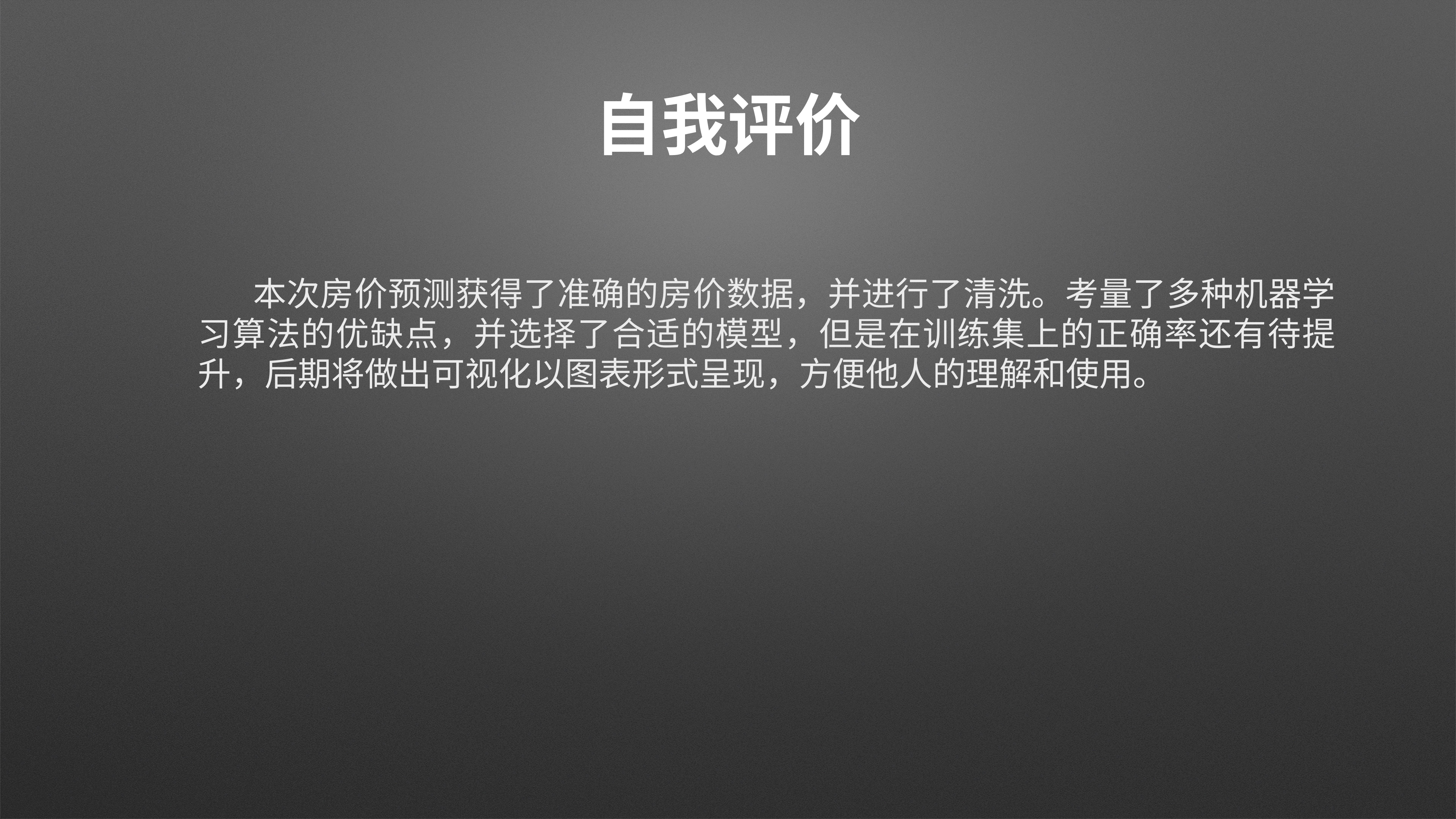

# 自我评价
	本次房价预测获得了准确的房价数据，并进行了清洗。考量了多种机器学习算法的优缺点，并选择了合适的模型，但是在训练集上的正确率还有待提升，后期将做出可视化以图表形式呈现，方便他人的理解和使用。